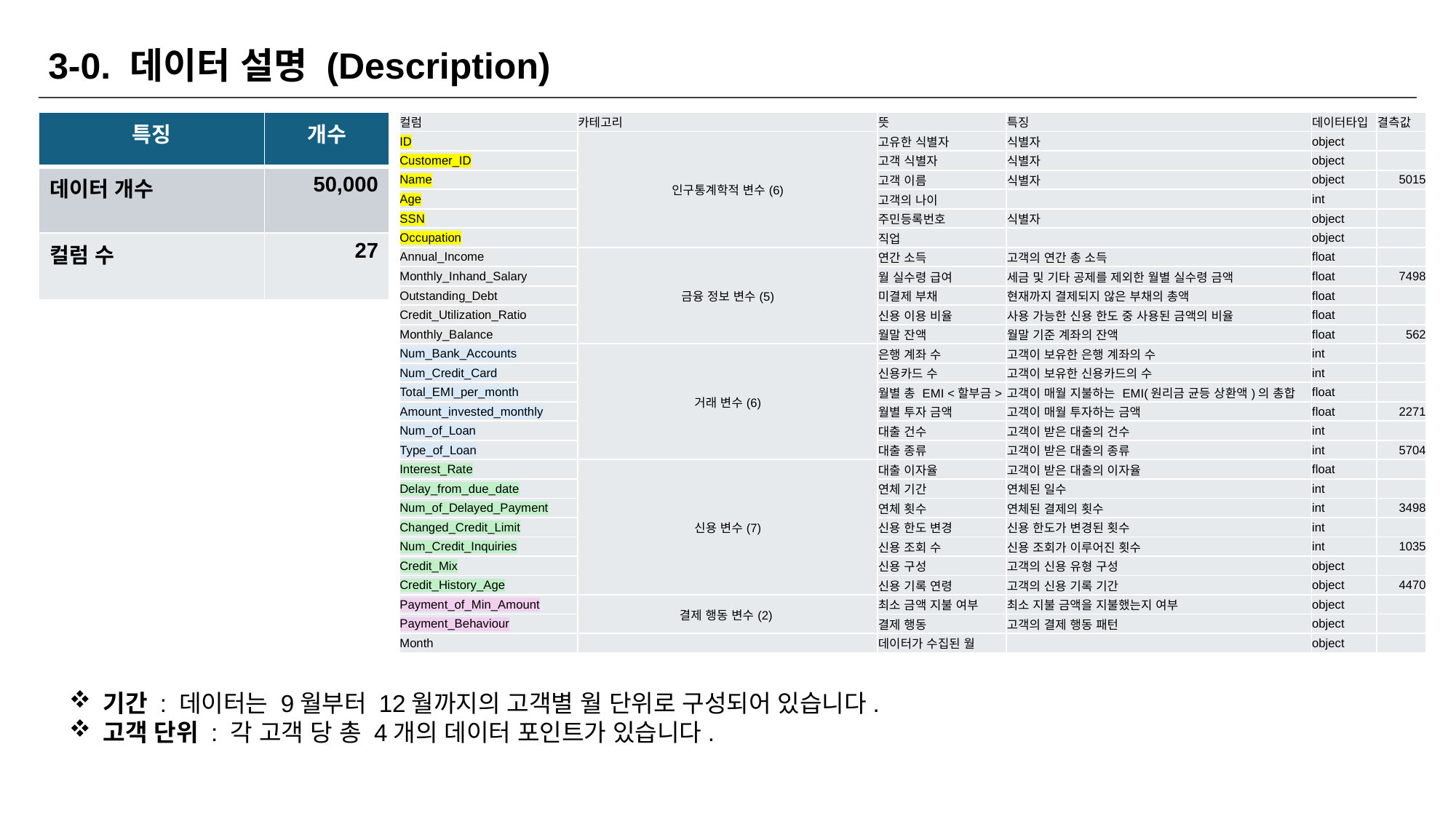

3-0. 데이터 설명 (Description)
| 특징 | 개수 |
| --- | --- |
| 데이터 개수 | 50,000 |
| 컬럼 수 | 27 |
| 결측값 |
| --- |
|  |
|  |
| 5015 |
|  |
|  |
|  |
|  |
| 7498 |
|  |
|  |
| 562 |
|  |
|  |
|  |
| 2271 |
|  |
| 5704 |
|  |
|  |
| 3498 |
|  |
| 1035 |
|  |
| 4470 |
|  |
|  |
|  |
| 컬럼 | 카테고리 | 뜻 | 특징 | 데이터타입 |
| --- | --- | --- | --- | --- |
| ID | 인구통계학적 변수(6) | 고유한 식별자 | 식별자 | object |
| Customer\_ID |  | 고객 식별자 | 식별자 | object |
| Name |  | 고객 이름 | 식별자 | object |
| Age |  | 고객의 나이 |  | int |
| SSN |  | 주민등록번호 | 식별자 | object |
| Occupation |  | 직업 |  | object |
| Annual\_Income | 금융 정보 변수(5) | 연간 소득 | 고객의 연간 총 소득 | float |
| Monthly\_Inhand\_Salary |  | 월 실수령 급여 | 세금 및 기타 공제를 제외한 월별 실수령 금액 | float |
| Outstanding\_Debt |  | 미결제 부채 | 현재까지 결제되지 않은 부채의 총액 | float |
| Credit\_Utilization\_Ratio |  | 신용 이용 비율 | 사용 가능한 신용 한도 중 사용된 금액의 비율 | float |
| Monthly\_Balance |  | 월말 잔액 | 월말 기준 계좌의 잔액 | float |
| Num\_Bank\_Accounts | 거래 변수(6) | 은행 계좌 수 | 고객이 보유한 은행 계좌의 수 | int |
| Num\_Credit\_Card |  | 신용카드 수 | 고객이 보유한 신용카드의 수 | int |
| Total\_EMI\_per\_month |  | 월별 총 EMI <할부금> | 고객이 매월 지불하는 EMI(원리금 균등 상환액)의 총합 | float |
| Amount\_invested\_monthly |  | 월별 투자 금액 | 고객이 매월 투자하는 금액 | float |
| Num\_of\_Loan |  | 대출 건수 | 고객이 받은 대출의 건수 | int |
| Type\_of\_Loan |  | 대출 종류 | 고객이 받은 대출의 종류 | int |
| Interest\_Rate | 신용 변수(7) | 대출 이자율 | 고객이 받은 대출의 이자율 | float |
| Delay\_from\_due\_date |  | 연체 기간 | 연체된 일수 | int |
| Num\_of\_Delayed\_Payment |  | 연체 횟수 | 연체된 결제의 횟수 | int |
| Changed\_Credit\_Limit |  | 신용 한도 변경 | 신용 한도가 변경된 횟수 | int |
| Num\_Credit\_Inquiries |  | 신용 조회 수 | 신용 조회가 이루어진 횟수 | int |
| Credit\_Mix |  | 신용 구성 | 고객의 신용 유형 구성 | object |
| Credit\_History\_Age |  | 신용 기록 연령 | 고객의 신용 기록 기간 | object |
| Payment\_of\_Min\_Amount | 결제 행동 변수(2) | 최소 금액 지불 여부 | 최소 지불 금액을 지불했는지 여부 | object |
| Payment\_Behaviour |  | 결제 행동 | 고객의 결제 행동 패턴 | object |
| Month |  | 데이터가 수집된 월 |  | object |
기간 : 데이터는 9월부터 12월까지의 고객별 월 단위로 구성되어 있습니다.
고객 단위 : 각 고객 당 총 4개의 데이터 포인트가 있습니다.